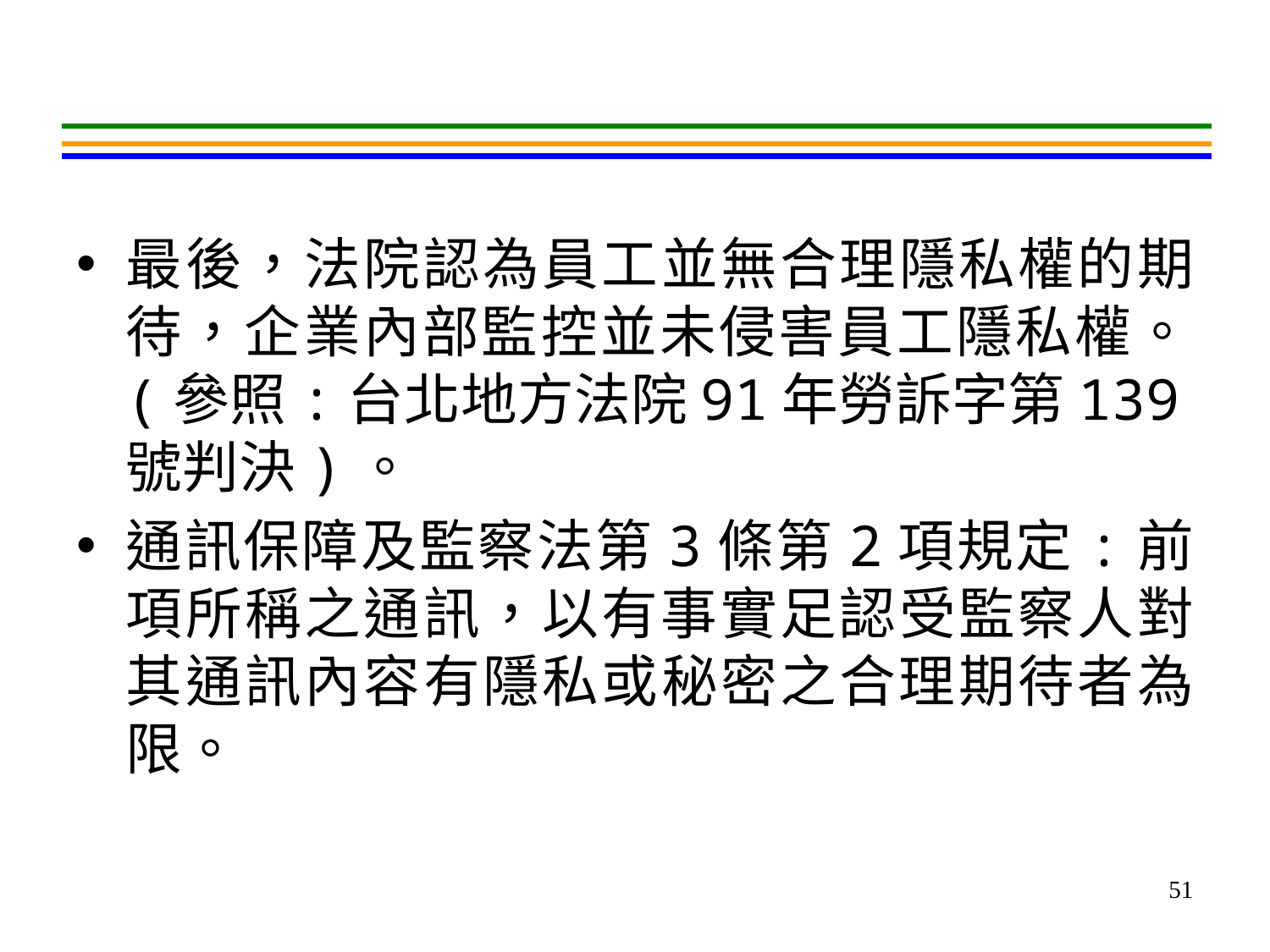

#
最後，法院認為員工並無合理隱私權的期待，企業內部監控並未侵害員工隱私權。
(參照:台北地方法院91年勞訴字第139號判決)。
通訊保障及監察法第3條第2項規定:前項所稱之通訊，以有事實足認受監察人對其通訊內容有隱私或秘密之合理期待者為限。
51